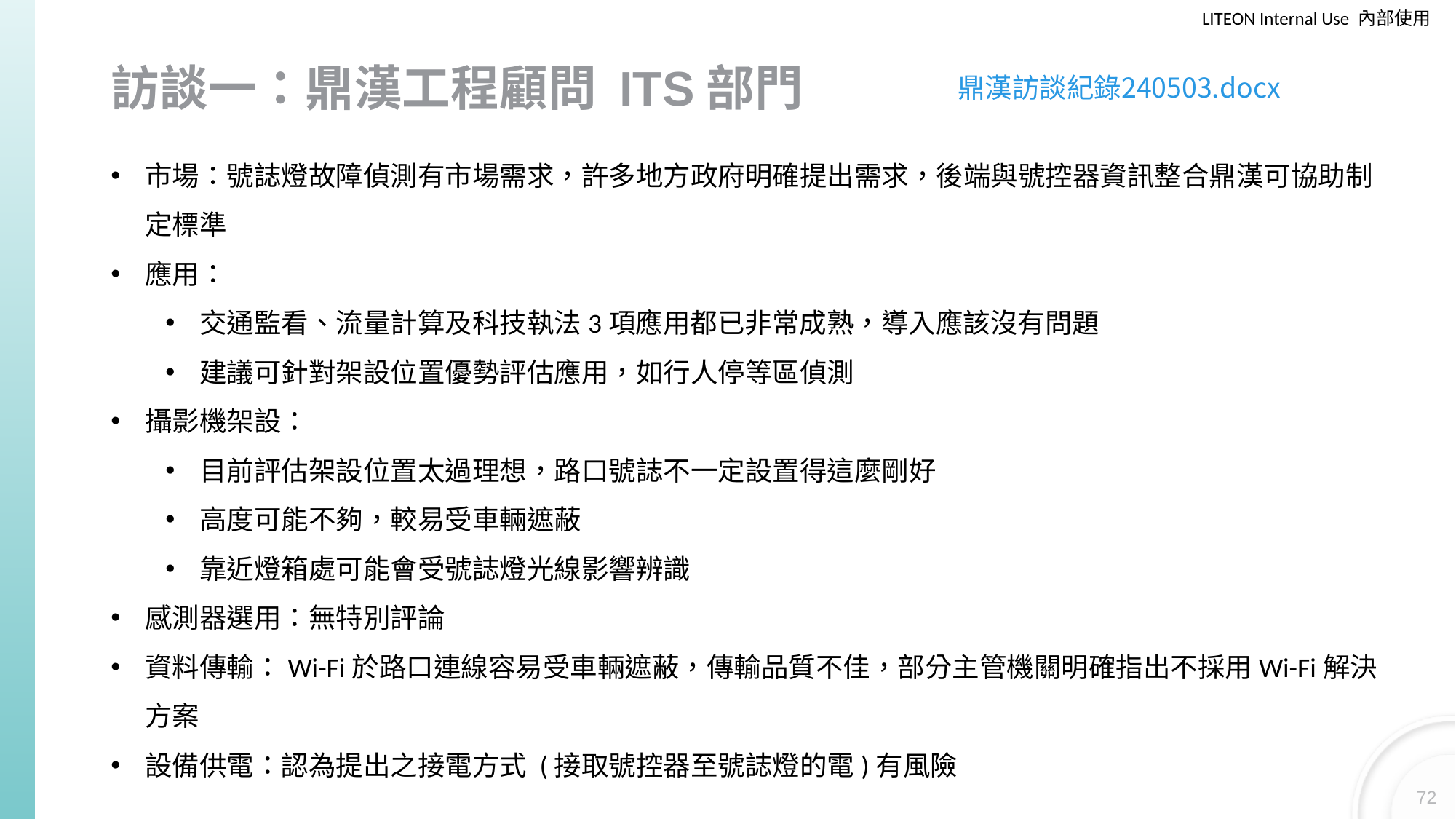

# 訪談一：鼎漢工程顧問 ITS部門
鼎漢訪談紀錄240503.docx
市場：號誌燈故障偵測有市場需求，許多地方政府明確提出需求，後端與號控器資訊整合鼎漢可協助制定標準
應用：
交通監看、流量計算及科技執法3項應用都已非常成熟，導入應該沒有問題
建議可針對架設位置優勢評估應用，如行人停等區偵測
攝影機架設：
目前評估架設位置太過理想，路口號誌不一定設置得這麼剛好
高度可能不夠，較易受車輛遮蔽
靠近燈箱處可能會受號誌燈光線影響辨識
感測器選用：無特別評論
資料傳輸：Wi-Fi於路口連線容易受車輛遮蔽，傳輸品質不佳，部分主管機關明確指出不採用Wi-Fi解決方案
設備供電：認為提出之接電方式 (接取號控器至號誌燈的電)有風險
72